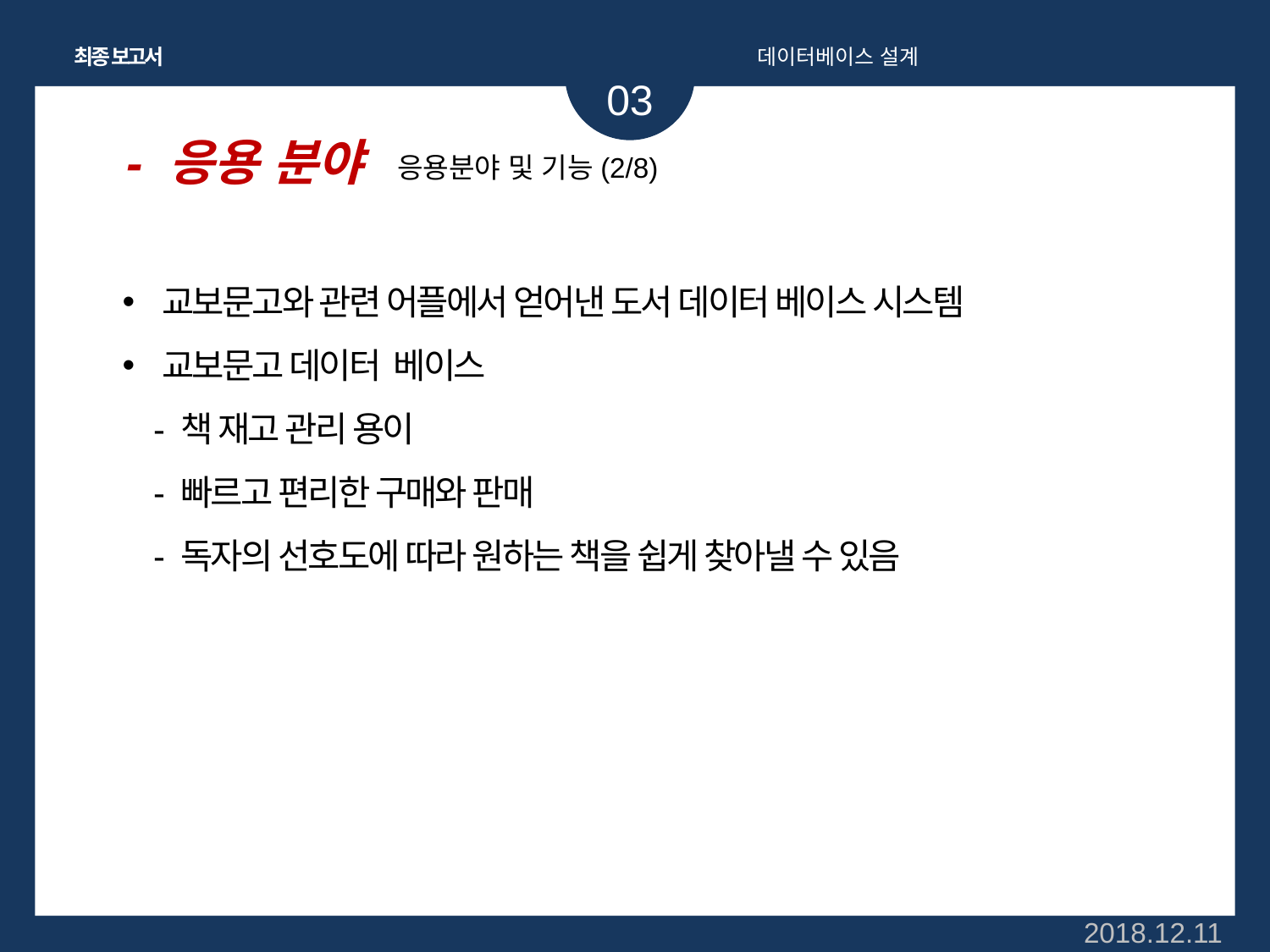

최종 보고서
데이터베이스 설계
03

- 응용 분야
응용분야 및 기능(2/8)
교보문고와 관련 어플에서 얻어낸 도서 데이터 베이스 시스템
교보문고 데이터  베이스
    - 책 재고 관리 용이
    - 빠르고 편리한 구매와 판매
    - 독자의 선호도에 따라 원하는 책을 쉽게 찾아낼 수 있음

2018.12.11